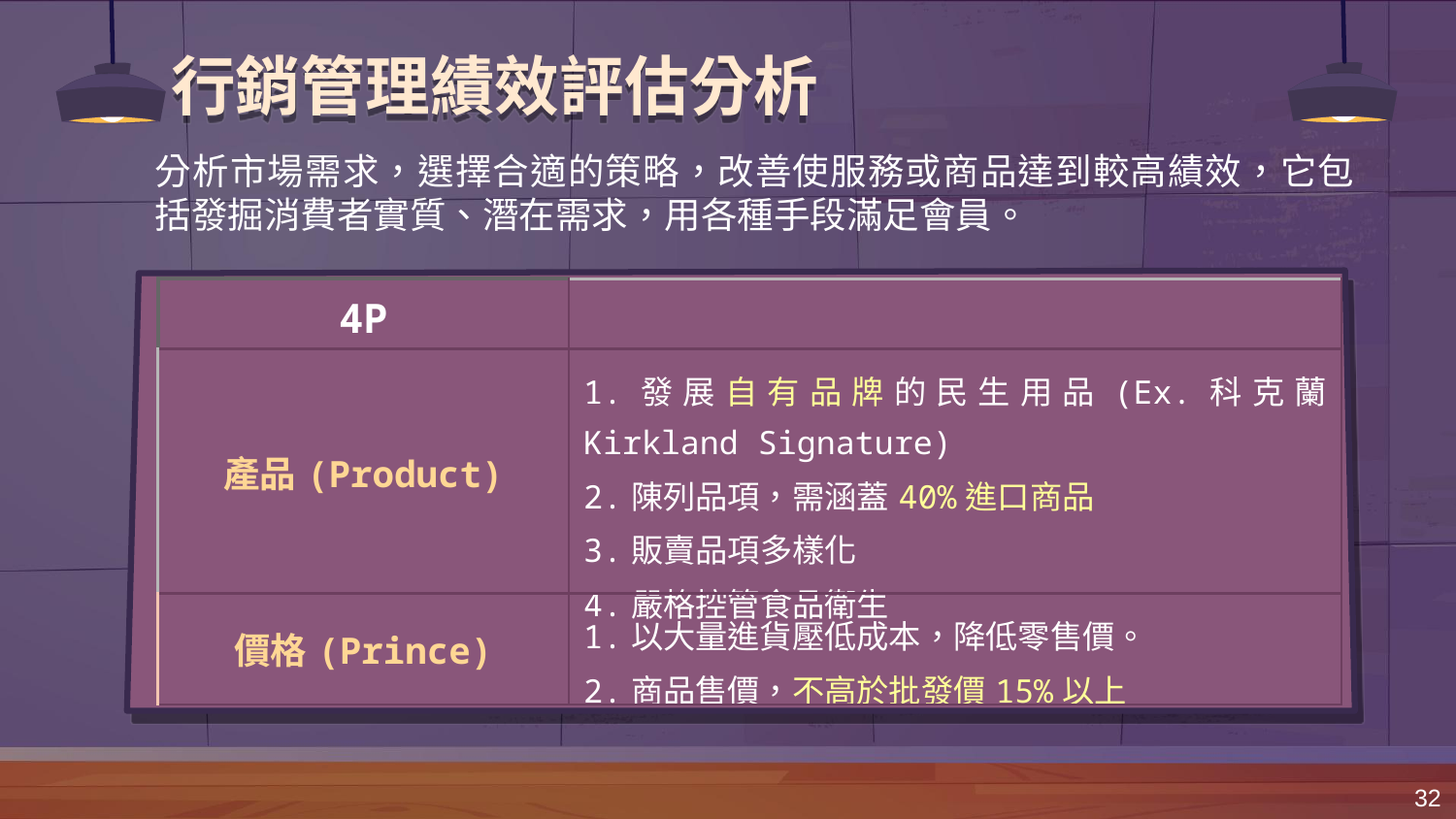

# 行銷管理績效評估分析
分析市場需求，選擇合適的策略，改善使服務或商品達到較高績效，它包括發掘消費者實質、潛在需求，用各種手段滿足會員。

| 4P |  |
| --- | --- |
| 產品(Product) | 1.發展自有品牌的民生用品(Ex.科克蘭 Kirkland Signature) 2.陳列品項，需涵蓋40%進口商品 3.販賣品項多樣化 4.嚴格控管食品衛生 |
| 價格(Prince) | 1.以大量進貨壓低成本，降低零售價。 2.商品售價，不高於批發價15%以上 |
32